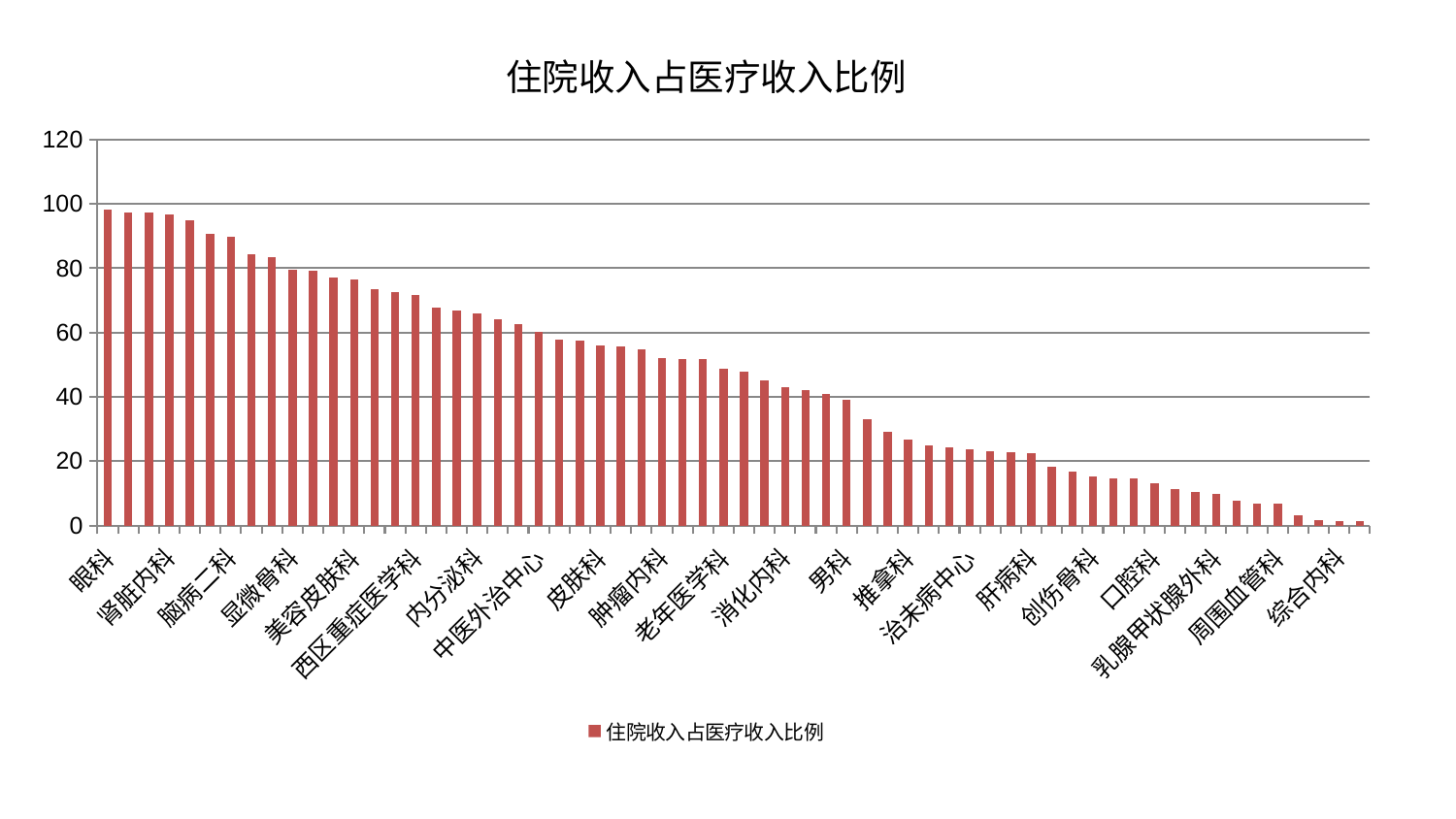

### Chart: 住院收入占医疗收入比例

| Category | 住院收入占医疗收入比例 |
|---|---|
| 眼科 | 98.15188686700407 |
| 针灸科 | 97.4491110361875 |
| 呼吸内科 | 97.21453214559448 |
| 肾脏内科 | 96.8641613468551 |
| 风湿病科 | 94.90279908395452 |
| 微创骨科 | 90.77261481678343 |
| 脑病二科 | 89.87303821972867 |
| 骨科 | 84.4238458227037 |
| 中医经典科 | 83.31877925290392 |
| 显微骨科 | 79.44480994422311 |
| 重症医学科 | 79.13364571915022 |
| 运动损伤骨科 | 77.00336478813672 |
| 美容皮肤科 | 76.3897654080931 |
| 心病三科 | 73.59619579428131 |
| 东区重症医学科 | 72.49086283123036 |
| 西区重症医学科 | 71.74130756060266 |
| 心病一科 | 67.76608573957242 |
| 神经内科 | 66.78799154665546 |
| 内分泌科 | 65.8947321416651 |
| 肝胆外科 | 64.26624860998598 |
| 关节骨科 | 62.52880813622244 |
| 中医外治中心 | 60.35966645864206 |
| 肛肠科 | 57.9499064012515 |
| 心病四科 | 57.51982483340588 |
| 皮肤科 | 56.117668030754416 |
| 小儿推拿科 | 55.64450886637529 |
| 东区肾病科 | 54.874492674445754 |
| 肿瘤内科 | 52.14272695923228 |
| 脑病三科 | 51.85270008794938 |
| 身心医学科 | 51.74158802676612 |
| 老年医学科 | 48.70516341106883 |
| 产科 | 47.91471413862132 |
| 医院 | 45.238272041899585 |
| 消化内科 | 42.94841616864349 |
| 妇科妇二科合并 | 42.187487916758926 |
| 血液科 | 40.89223925910079 |
| 男科 | 39.214369246682445 |
| 脾胃科消化科合并 | 32.90141880932249 |
| 妇科 | 29.152591957526575 |
| 推拿科 | 26.820376164287275 |
| 心病二科 | 24.79182193648064 |
| 神经外科 | 24.287276864777894 |
| 治未病中心 | 23.545165168168758 |
| 肾病科 | 23.155752915042527 |
| 胸外科 | 22.839697083863197 |
| 肝病科 | 22.456242849703443 |
| 脑病一科 | 18.348610013304235 |
| 普通外科 | 16.623568479111796 |
| 创伤骨科 | 15.255647737090339 |
| 心血管内科 | 14.76840720233399 |
| 小儿骨科 | 14.619629246873412 |
| 口腔科 | 12.980079816937163 |
| 儿科 | 11.466155938885002 |
| 脊柱骨科 | 10.356470327272248 |
| 乳腺甲状腺外科 | 9.867082570261697 |
| 脾胃病科 | 7.59485702024405 |
| 耳鼻喉科 | 6.89943025420281 |
| 周围血管科 | 6.828506966289649 |
| 妇二科 | 3.1815289915243072 |
| 泌尿外科 | 1.5281853877124885 |
| 综合内科 | 1.4802065864449654 |
| 康复科 | 1.3825095179528013 |
113